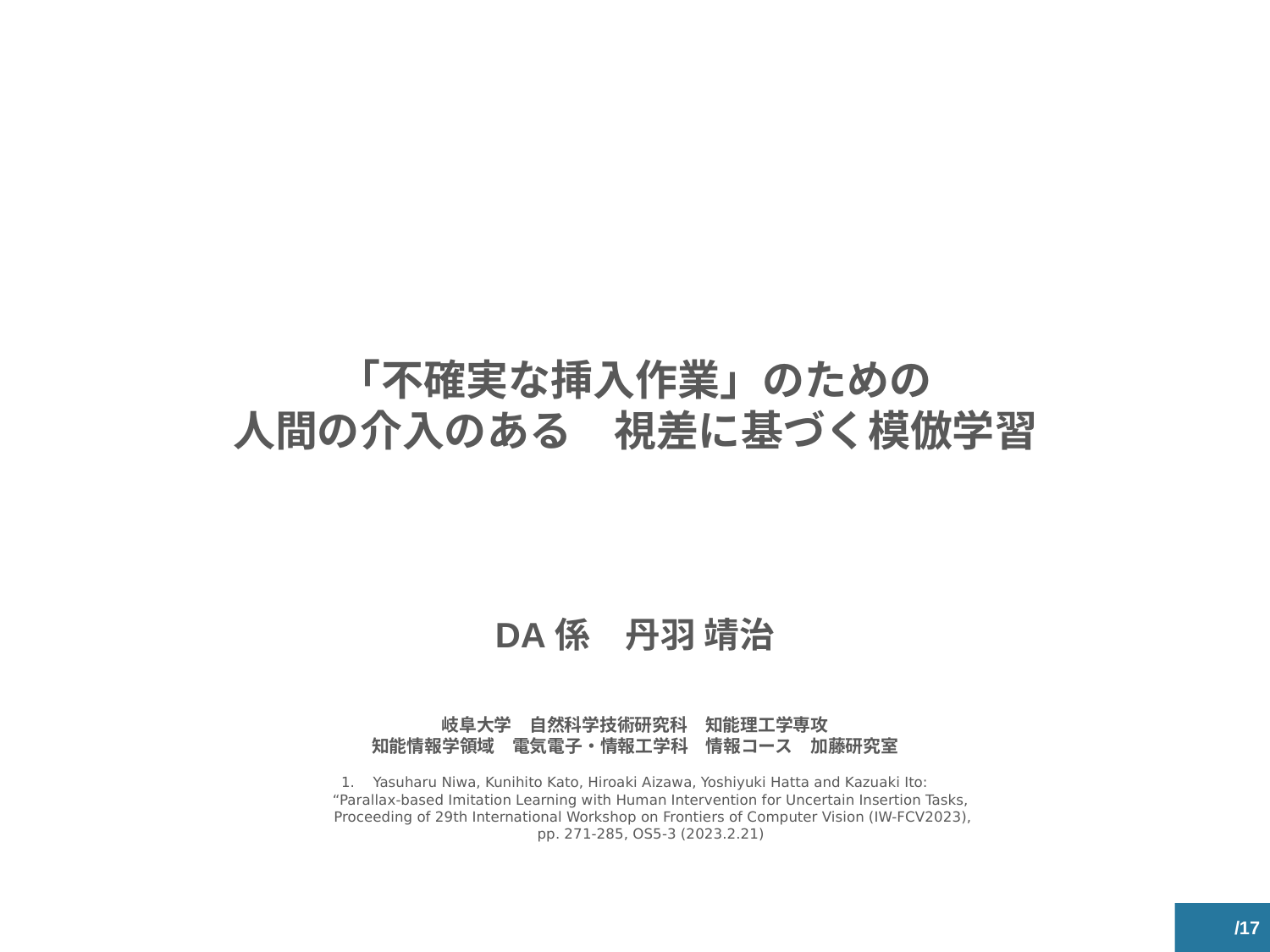

# 「不確実な挿入作業」のための 人間の介入のある　視差に基づく模倣学習
DA係　丹羽 靖治

岐阜大学　自然科学技術研究科　知能理工学専攻
知能情報学領域　電気電子・情報工学科　情報コース　加藤研究室
Yasuharu Niwa, Kunihito Kato, Hiroaki Aizawa, Yoshiyuki Hatta and Kazuaki Ito:
“Parallax-based Imitation Learning with Human Intervention for Uncertain Insertion Tasks,
 Proceeding of 29th International Workshop on Frontiers of Computer Vision (IW-FCV2023),
pp. 271-285, OS5-3 (2023.2.21)